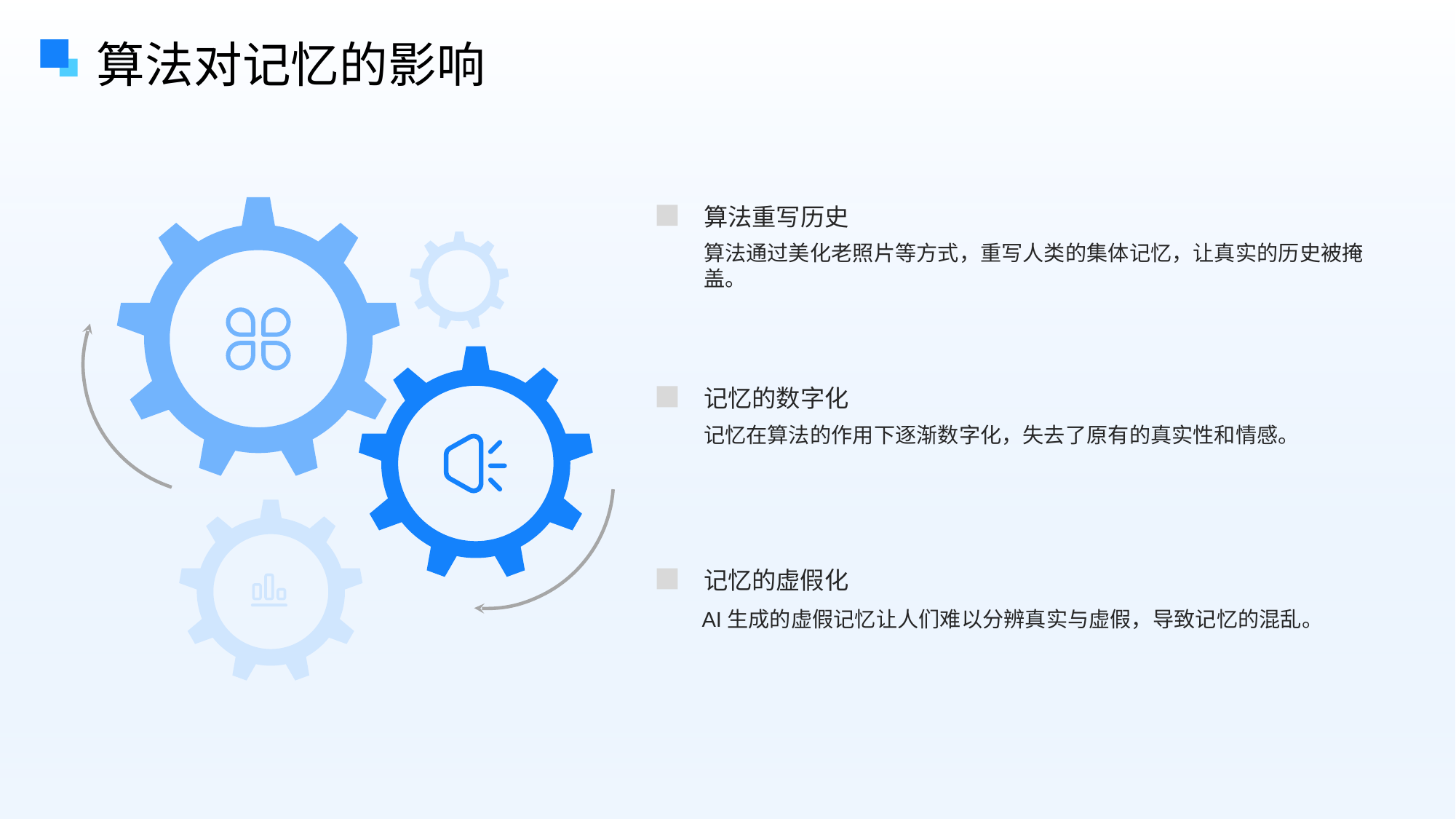

算法对记忆的影响

算法重写历史

算法通过美化老照片等方式，重写人类的集体记忆，让真实的历史被掩盖。

记忆的数字化

记忆在算法的作用下逐渐数字化，失去了原有的真实性和情感。

记忆的虚假化

AI生成的虚假记忆让人们难以分辨真实与虚假，导致记忆的混乱。